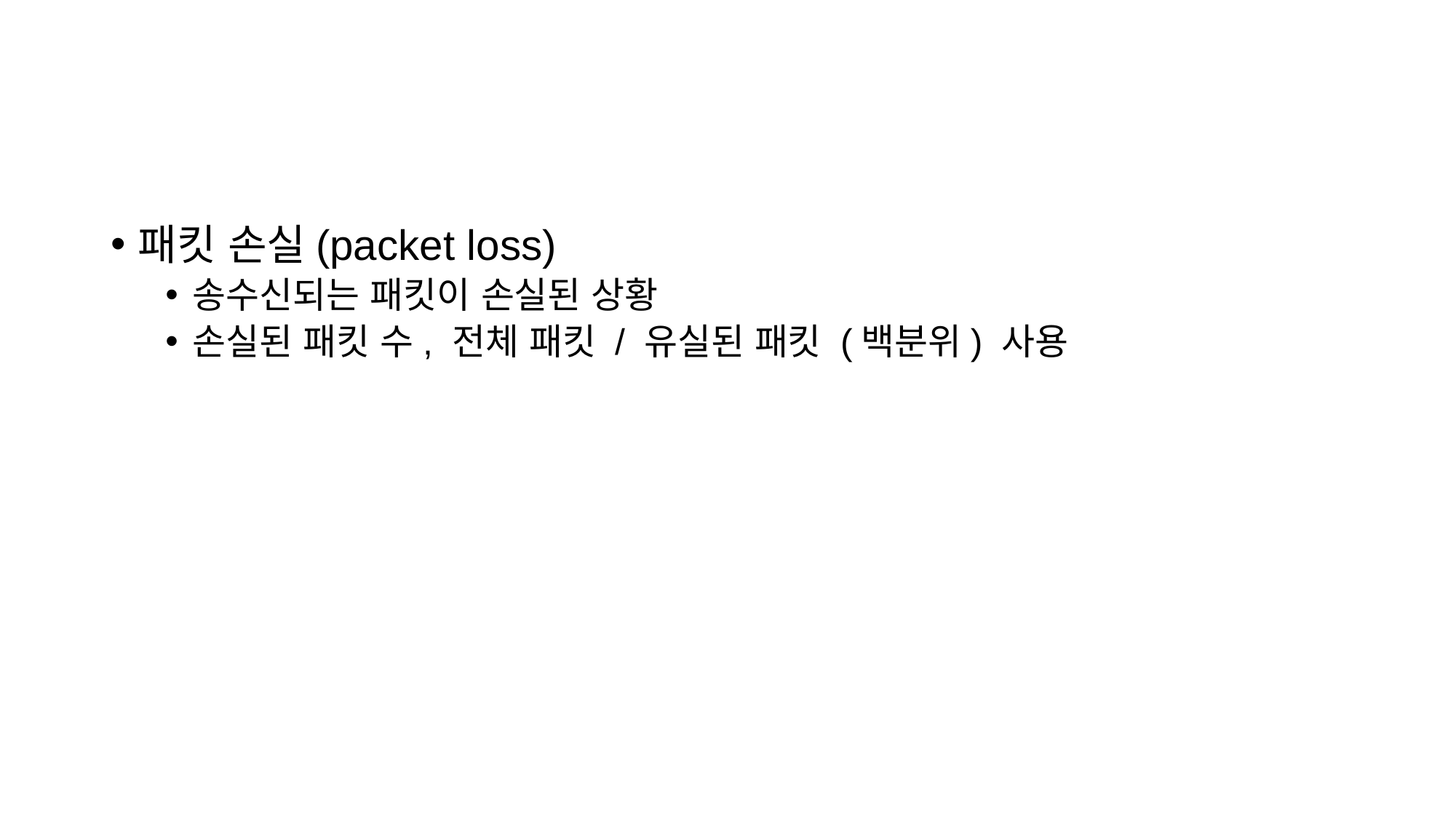

#
패킷 손실(packet loss)
송수신되는 패킷이 손실된 상황
손실된 패킷 수, 전체 패킷 / 유실된 패킷 (백분위) 사용